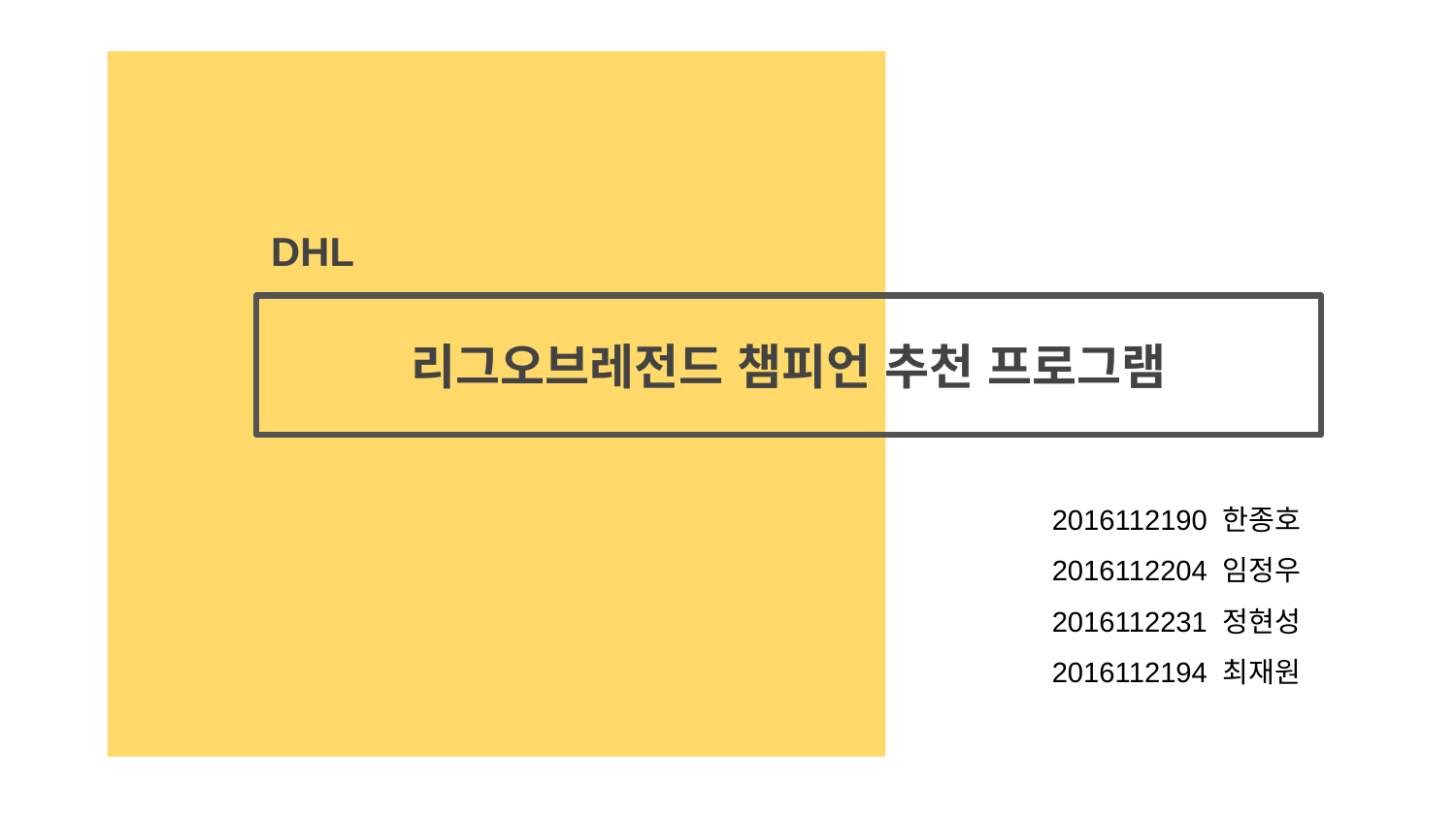

DHL
# 리그오브레전드 챔피언 추천 프로그램
2016112190 한종호
2016112204 임정우
2016112231 정현성
2016112194 최재원